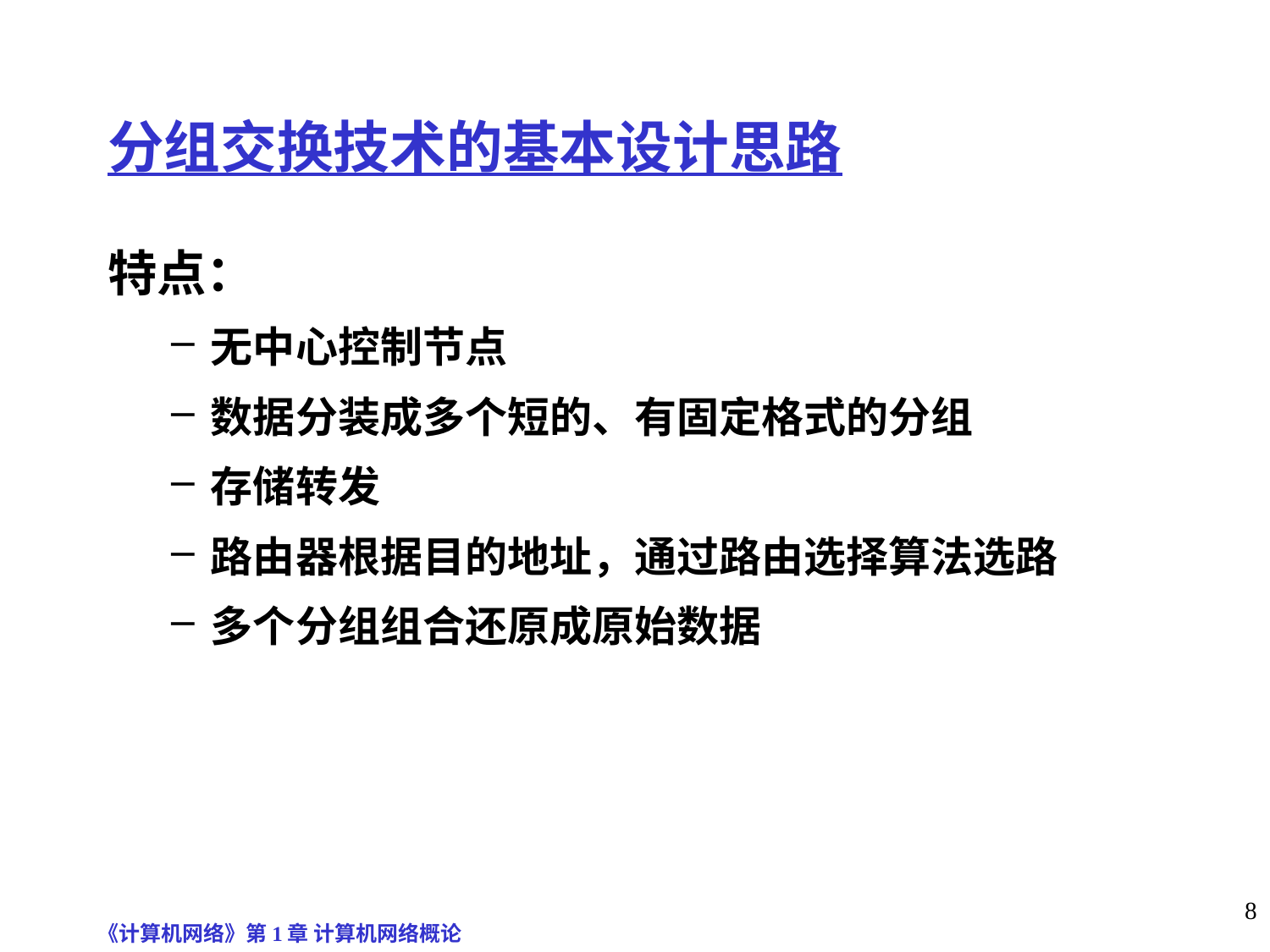

# 分组交换技术的基本设计思路
特点：
无中心控制节点
数据分装成多个短的、有固定格式的分组
存储转发
路由器根据目的地址，通过路由选择算法选路
多个分组组合还原成原始数据

《计算机网络》第1章 计算机网络概论
8